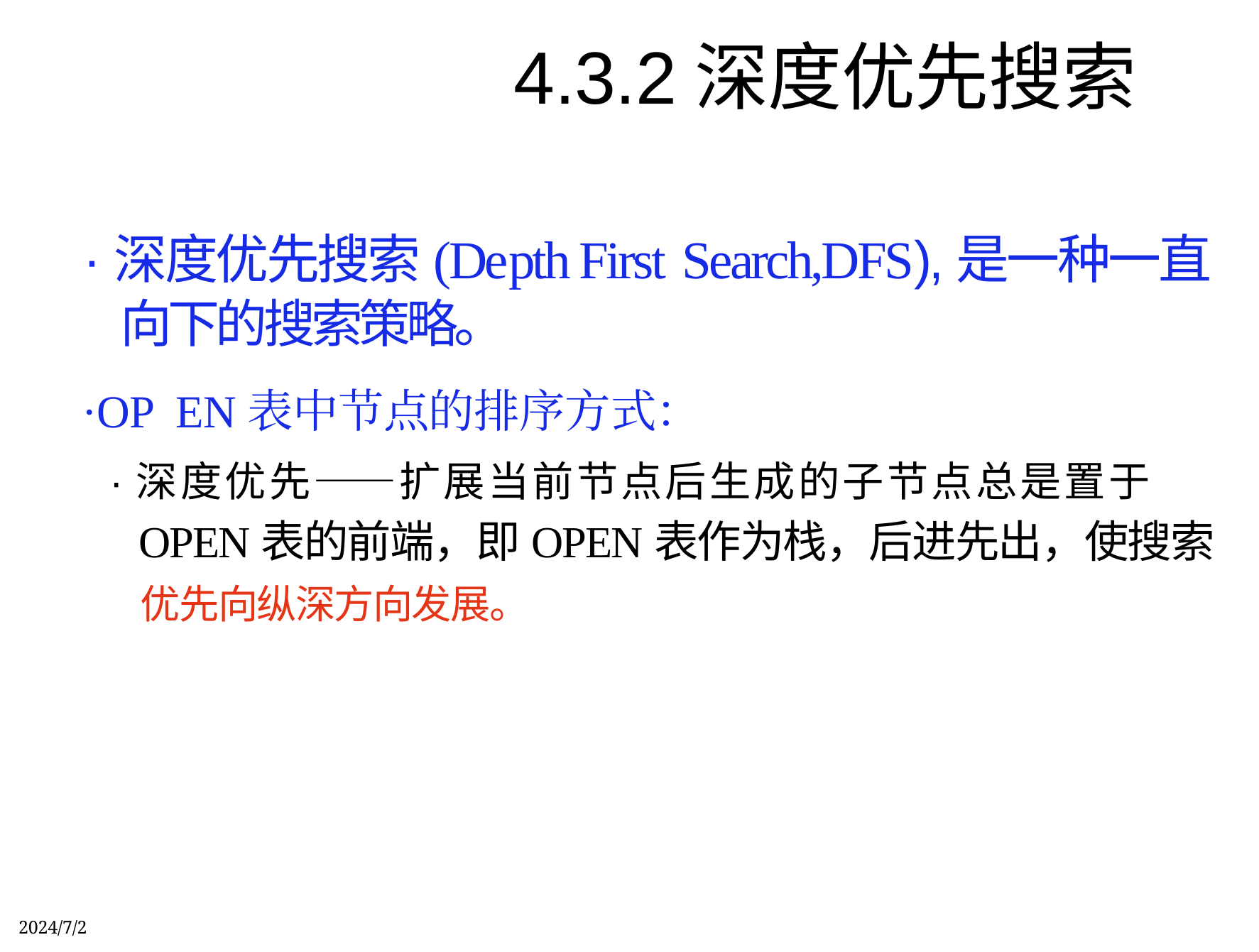

4.3.2深度优先搜索

·深度优先搜索(Depth First Search,DFS),是一种一直 向下的搜索策略。

·OP EN表中节点的排序方式：
·深度优先——扩展当前节点后生成的子节点总是置于
OPEN表的前端，即OPEN表作为栈，后进先出，使搜索

优先向纵深方向发展。

2024/7/2